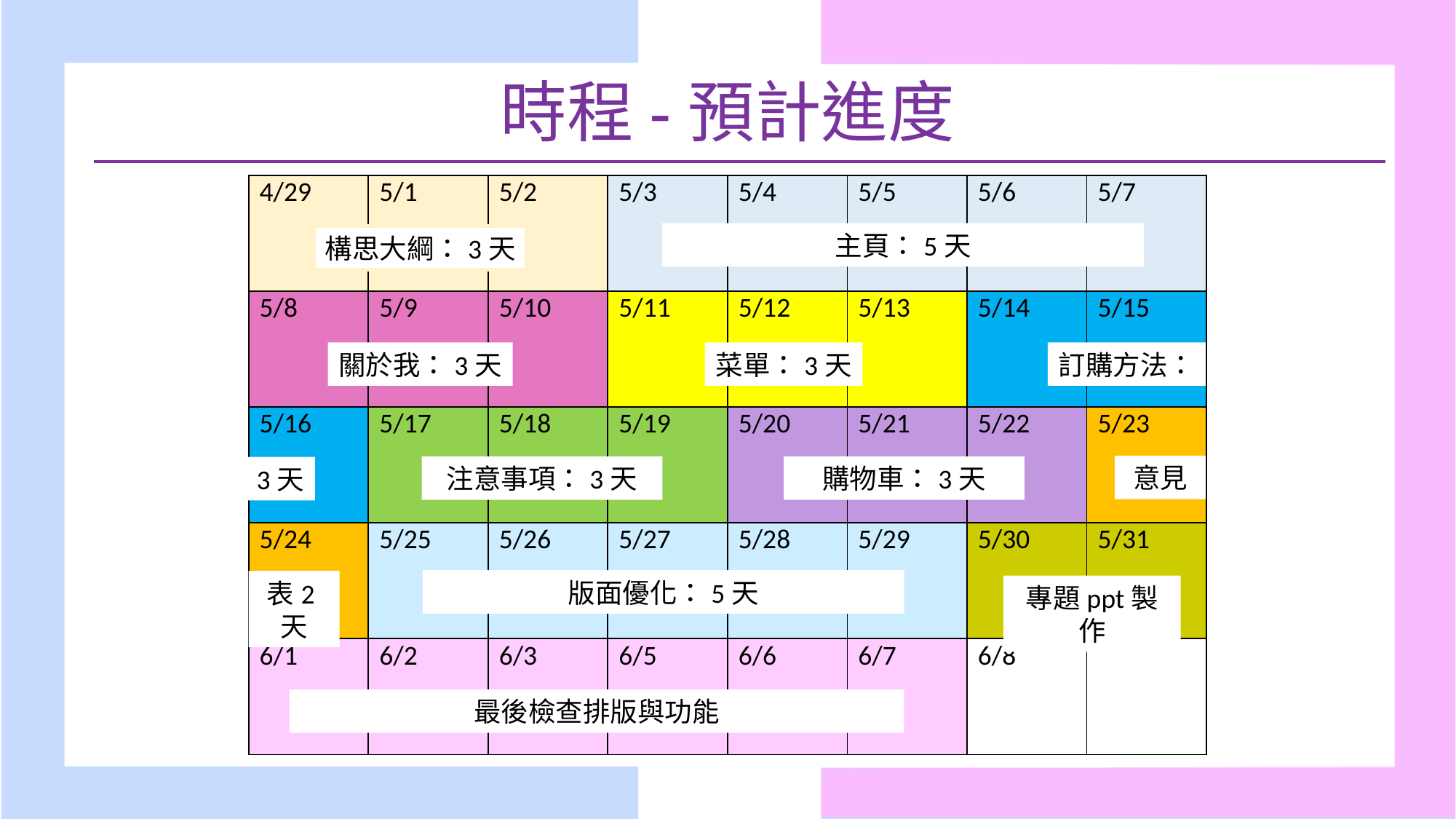

時程-預計進度
| 4/29 | 5/1 | 5/2 | 5/3 | 5/4 | 5/5 | 5/6 | 5/7 |
| --- | --- | --- | --- | --- | --- | --- | --- |
| 5/8 | 5/9 | 5/10 | 5/11 | 5/12 | 5/13 | 5/14 | 5/15 |
| 5/16 | 5/17 | 5/18 | 5/19 | 5/20 | 5/21 | 5/22 | 5/23 |
| 5/24 | 5/25 | 5/26 | 5/27 | 5/28 | 5/29 | 5/30 | 5/31 |
| 6/1 | 6/2 | 6/3 | 6/5 | 6/6 | 6/7 | 6/8 |  |
主頁：5天
構思大綱：3天
關於我：3天
菜單：3天
訂購方法：
意見
注意事項：3天
購物車：3天
3天
版面優化：5天
表2天
專題ppt製作
最後檢查排版與功能